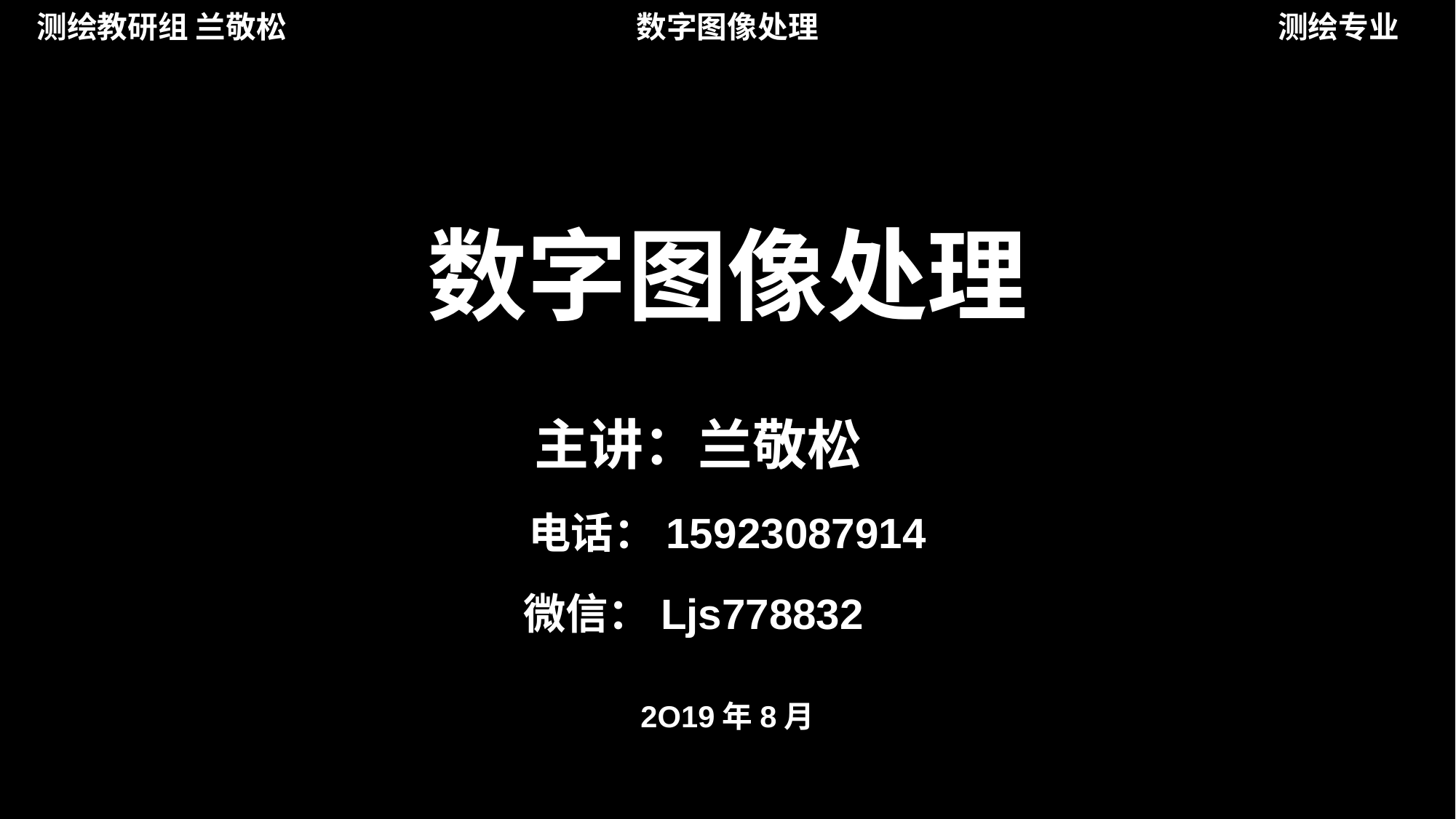

测绘教研组 兰敬松
数字图像处理
测绘专业
数字图像处理
主讲：兰敬松
电话：15923087914
微信：Ljs778832
2O19年8月